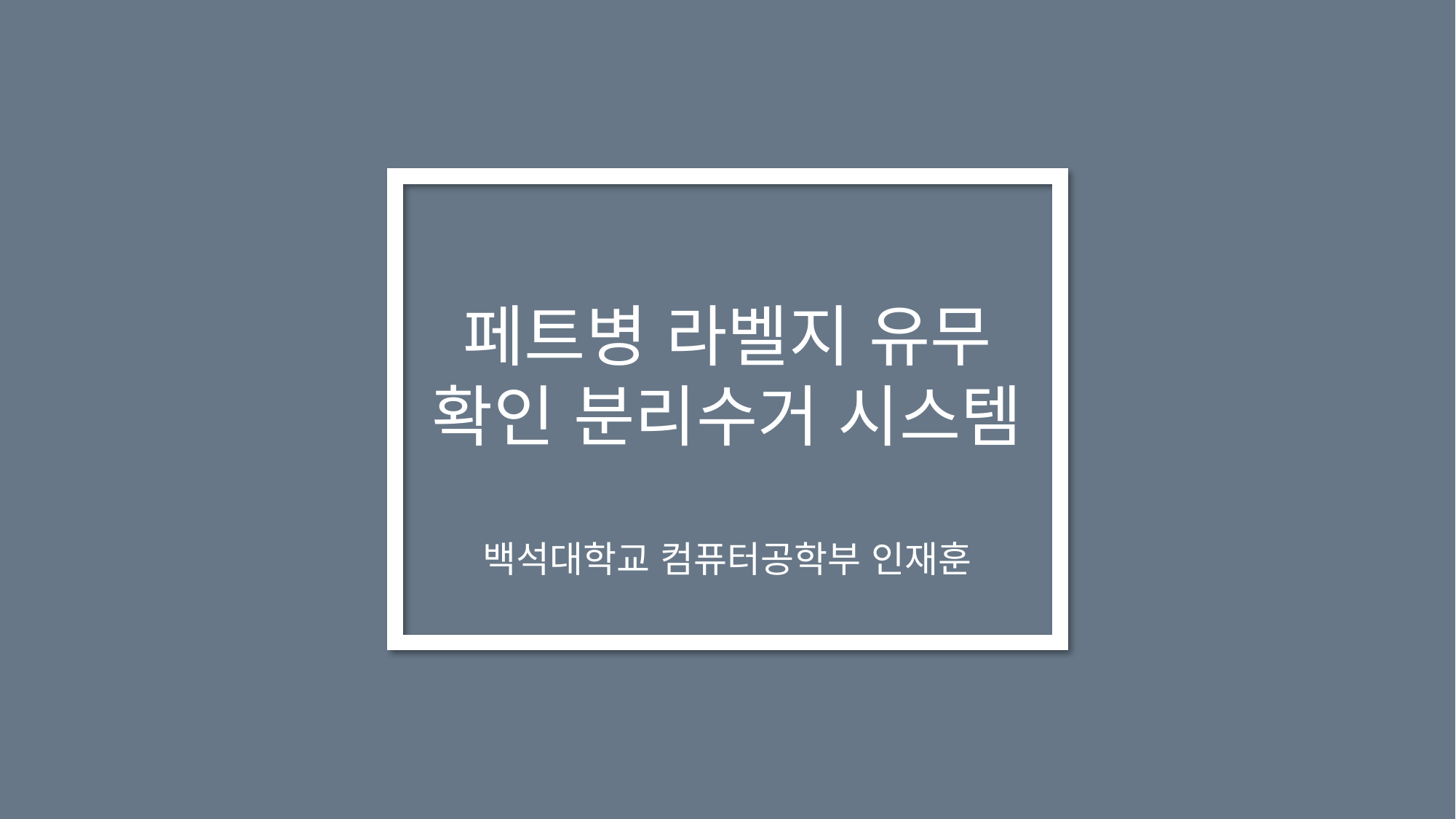

페트병 라벨지 유무
확인 분리수거 시스템
백석대학교 컴퓨터공학부 인재훈